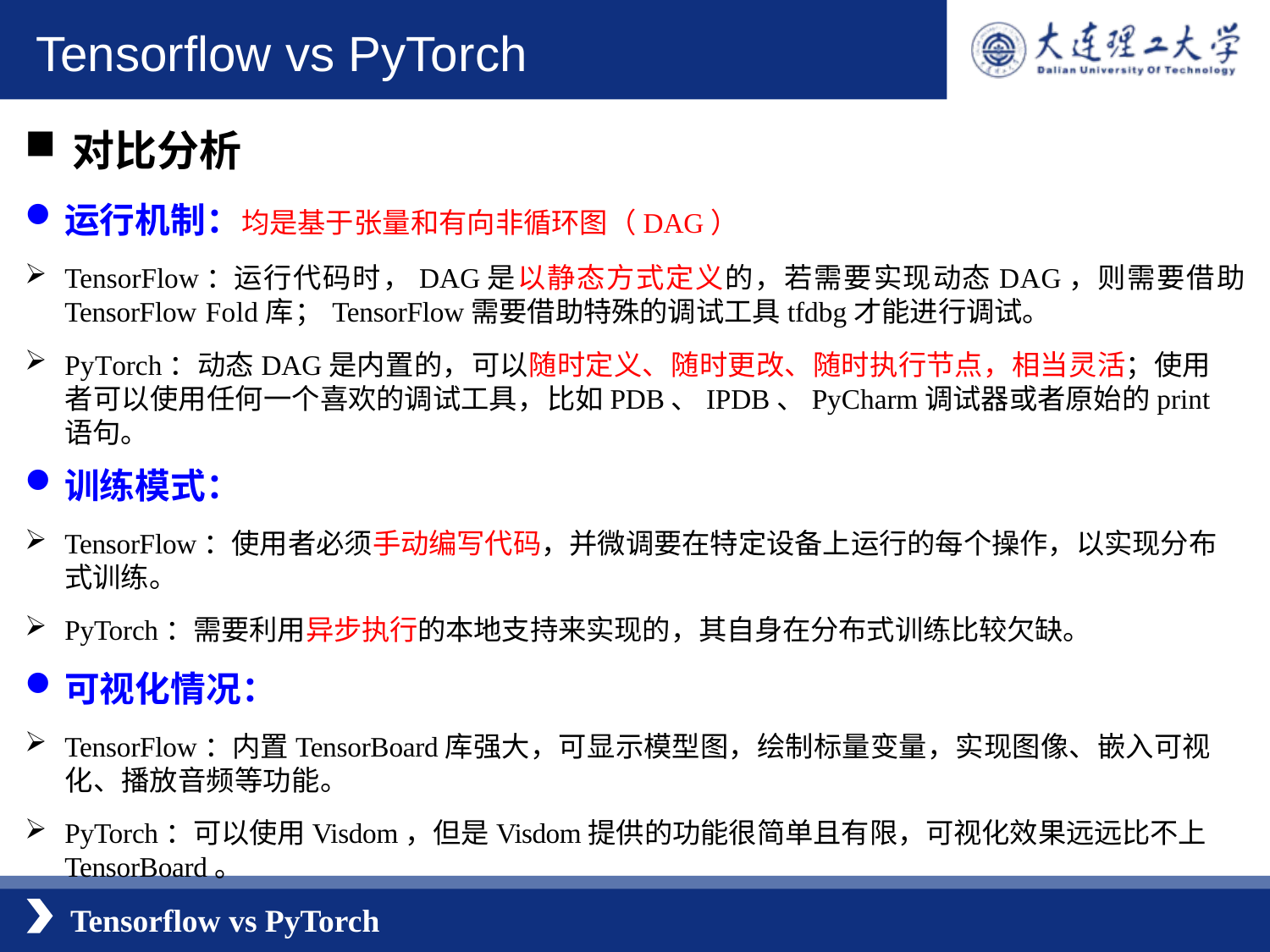

Tensorflow vs PyTorch
对比分析
运行机制：均是基于张量和有向非循环图（DAG）
TensorFlow：运行代码时，DAG是以静态方式定义的，若需要实现动态DAG，则需要借助TensorFlow Fold库；TensorFlow需要借助特殊的调试工具tfdbg才能进行调试。
PyTorch：动态DAG是内置的，可以随时定义、随时更改、随时执行节点，相当灵活；使用者可以使用任何一个喜欢的调试工具，比如PDB、IPDB、PyCharm调试器或者原始的print语句。
训练模式：
TensorFlow：使用者必须手动编写代码，并微调要在特定设备上运行的每个操作，以实现分布式训练。
PyTorch：需要利用异步执行的本地支持来实现的，其自身在分布式训练比较欠缺。
可视化情况：
TensorFlow：内置TensorBoard库强大，可显示模型图，绘制标量变量，实现图像、嵌入可视化、播放音频等功能。
PyTorch：可以使用Visdom，但是Visdom提供的功能很简单且有限，可视化效果远远比不上TensorBoard。
Tensorflow vs PyTorch